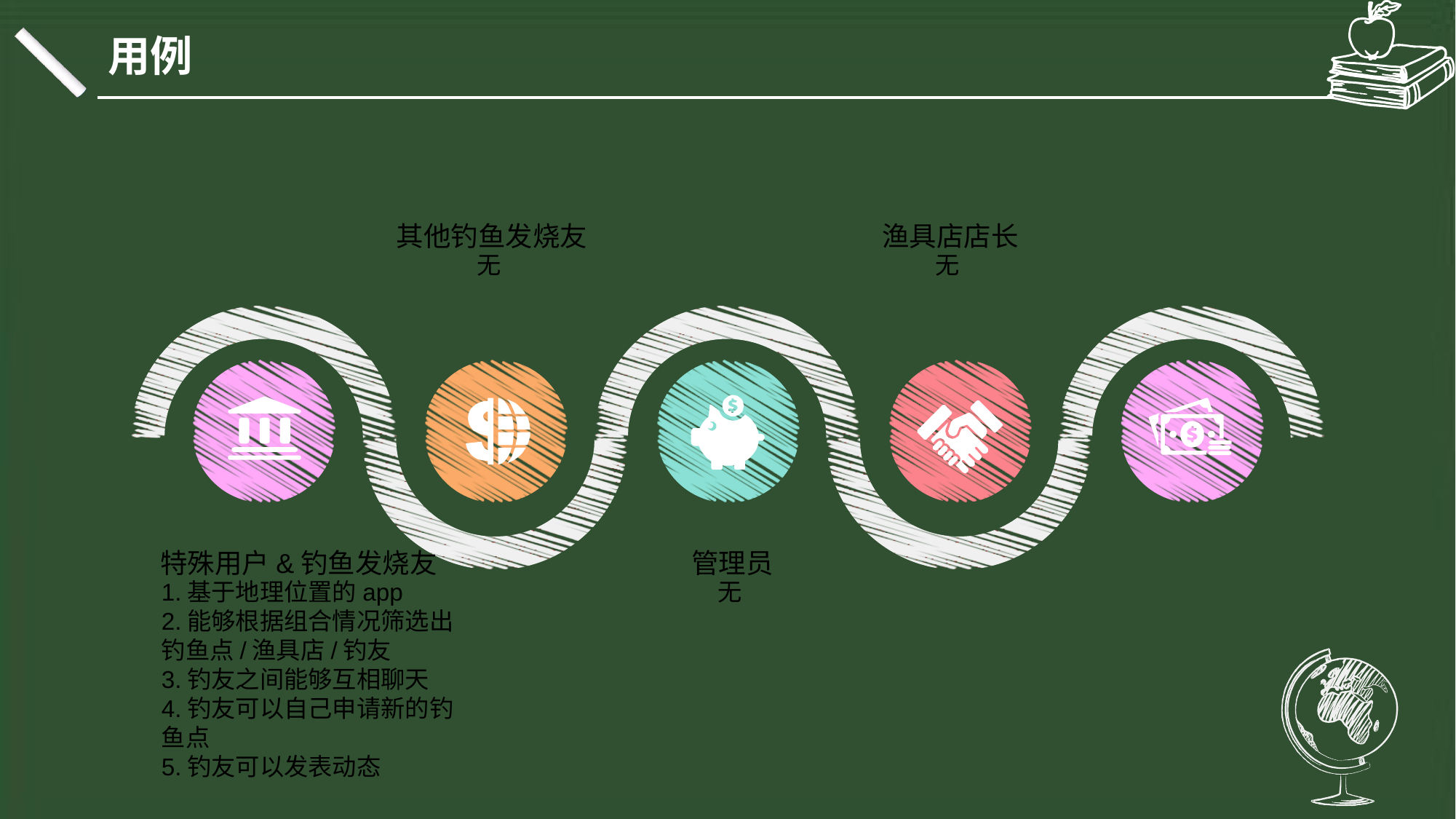

用例
其他钓鱼发烧友
无
渔具店店长
无

管理员
无
特殊用户&钓鱼发烧友

1.基于地理位置的app
2.能够根据组合情况筛选出钓鱼点/渔具店/钓友
3.钓友之间能够互相聊天
4.钓友可以自己申请新的钓鱼点
5.钓友可以发表动态
延时符